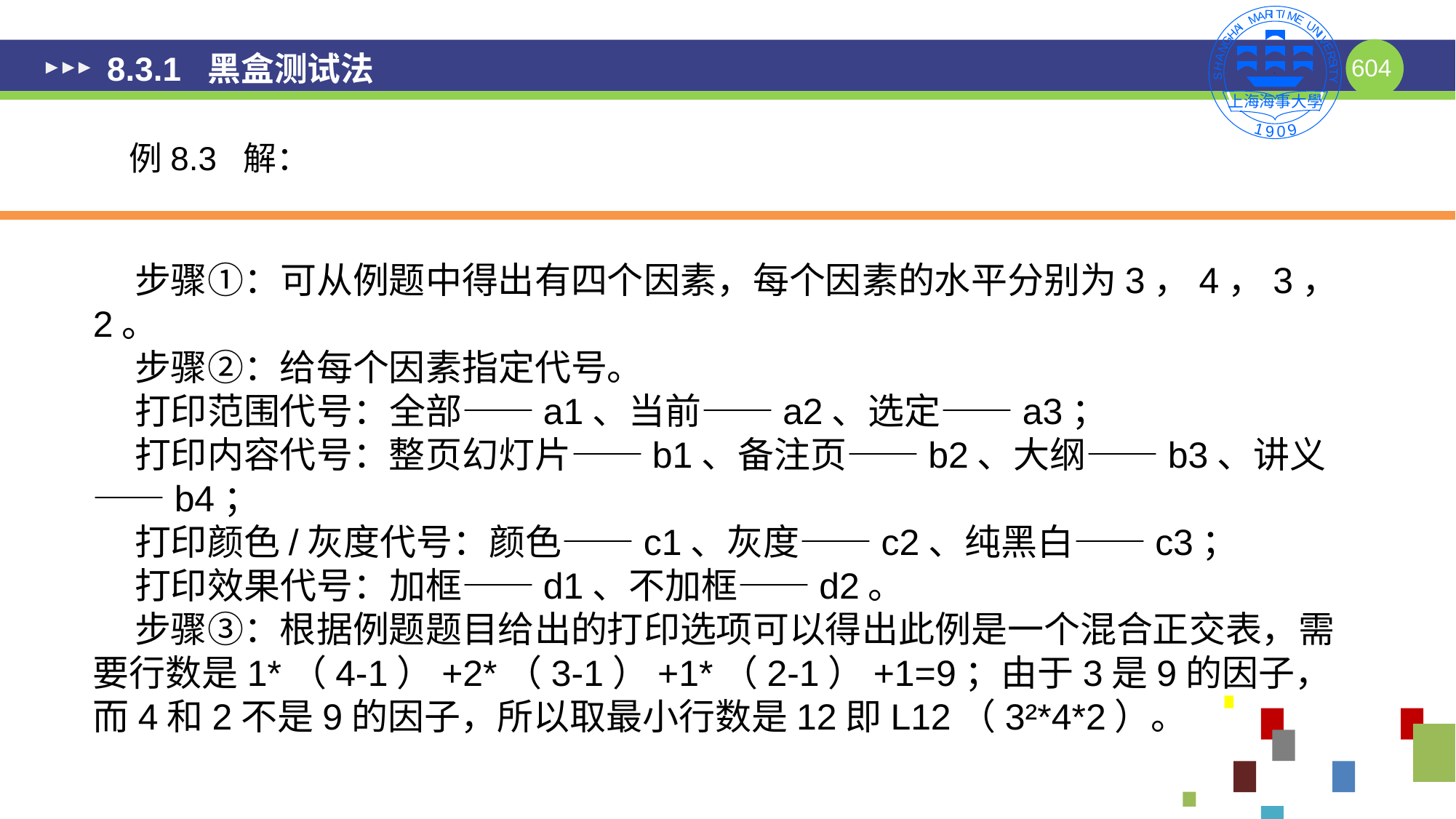

# 8.3.1  黑盒测试法
例8.3  解：

    步骤①：可从例题中得出有四个因素，每个因素的水平分别为3，4，3，2。
    步骤②：给每个因素指定代号。
    打印范围代号：全部——a1、当前——a2、选定——a3；
    打印内容代号：整页幻灯片——b1、备注页——b2、大纲——b3、讲义——b4；
    打印颜色/灰度代号：颜色——c1、灰度——c2、纯黑白——c3；
    打印效果代号：加框——d1、不加框——d2。
    步骤③：根据例题题目给出的打印选项可以得出此例是一个混合正交表，需要行数是1*（4-1）+2*（3-1）+1*（2-1）+1=9；由于3是9的因子，而4和2不是9的因子，所以取最小行数是12即L12（3²*4*2）。

604